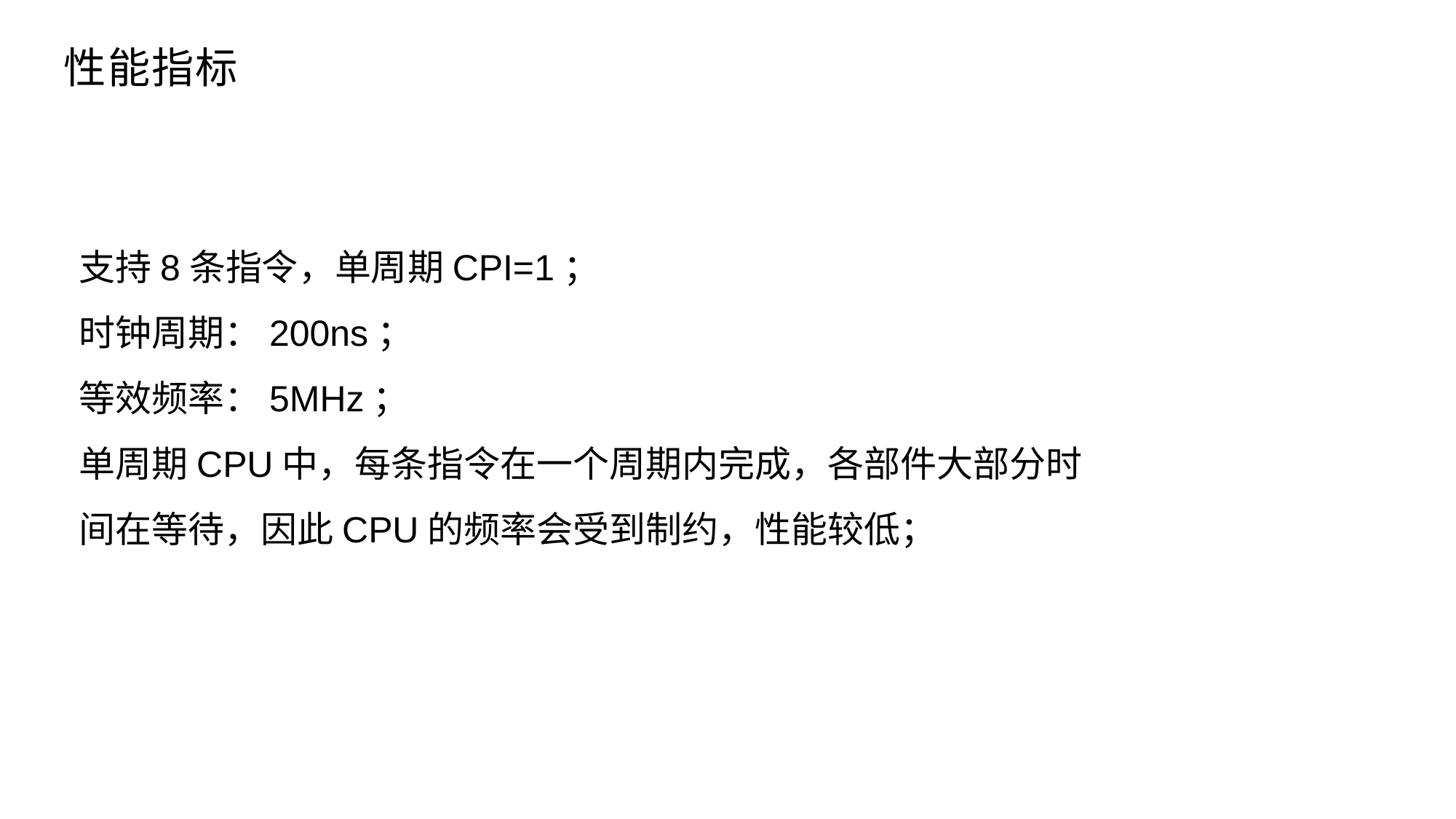

性能指标
支持8条指令，单周期CPI=1；
时钟周期：200ns；
等效频率：5MHz；
单周期CPU中，每条指令在一个周期内完成，各部件大部分时间在等待，因此CPU的频率会受到制约，性能较低；